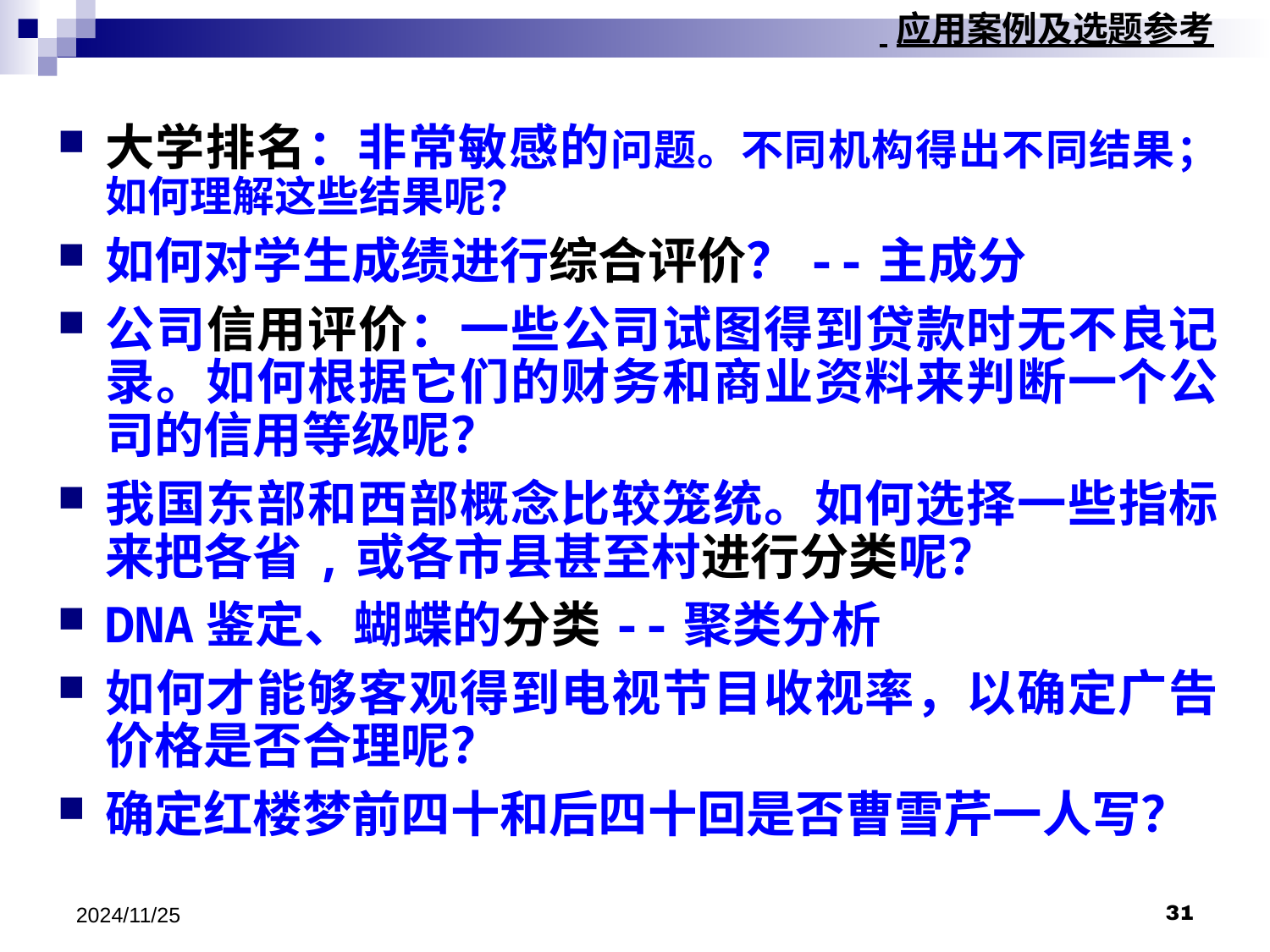

应用案例及选题参考
大学排名：非常敏感的问题。不同机构得出不同结果；如何理解这些结果呢？
如何对学生成绩进行综合评价？--主成分
公司信用评价：一些公司试图得到贷款时无不良记录。如何根据它们的财务和商业资料来判断一个公司的信用等级呢？
我国东部和西部概念比较笼统。如何选择一些指标来把各省,或各市县甚至村进行分类呢？
DNA鉴定、蝴蝶的分类--聚类分析
如何才能够客观得到电视节目收视率，以确定广告价格是否合理呢？
确定红楼梦前四十和后四十回是否曹雪芹一人写？
2024/11/25
31